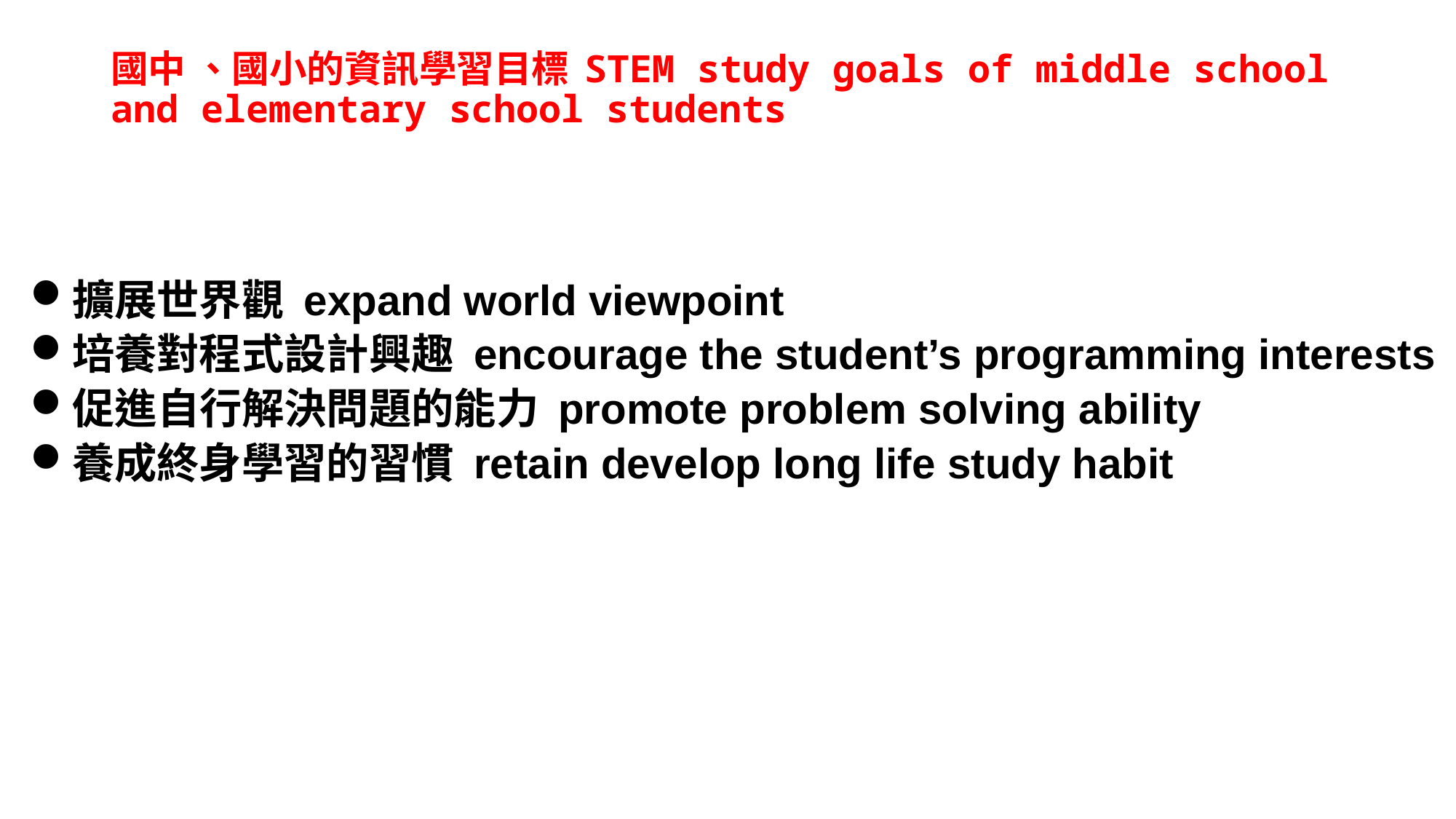

# 國中 、國小的資訊學習目標 STEM study goals of middle school and elementary school students
擴展世界觀 expand world viewpoint
培養對程式設計興趣 encourage the student’s programming interests
促進自行解決問題的能力 promote problem solving ability
養成終身學習的習慣 retain develop long life study habit